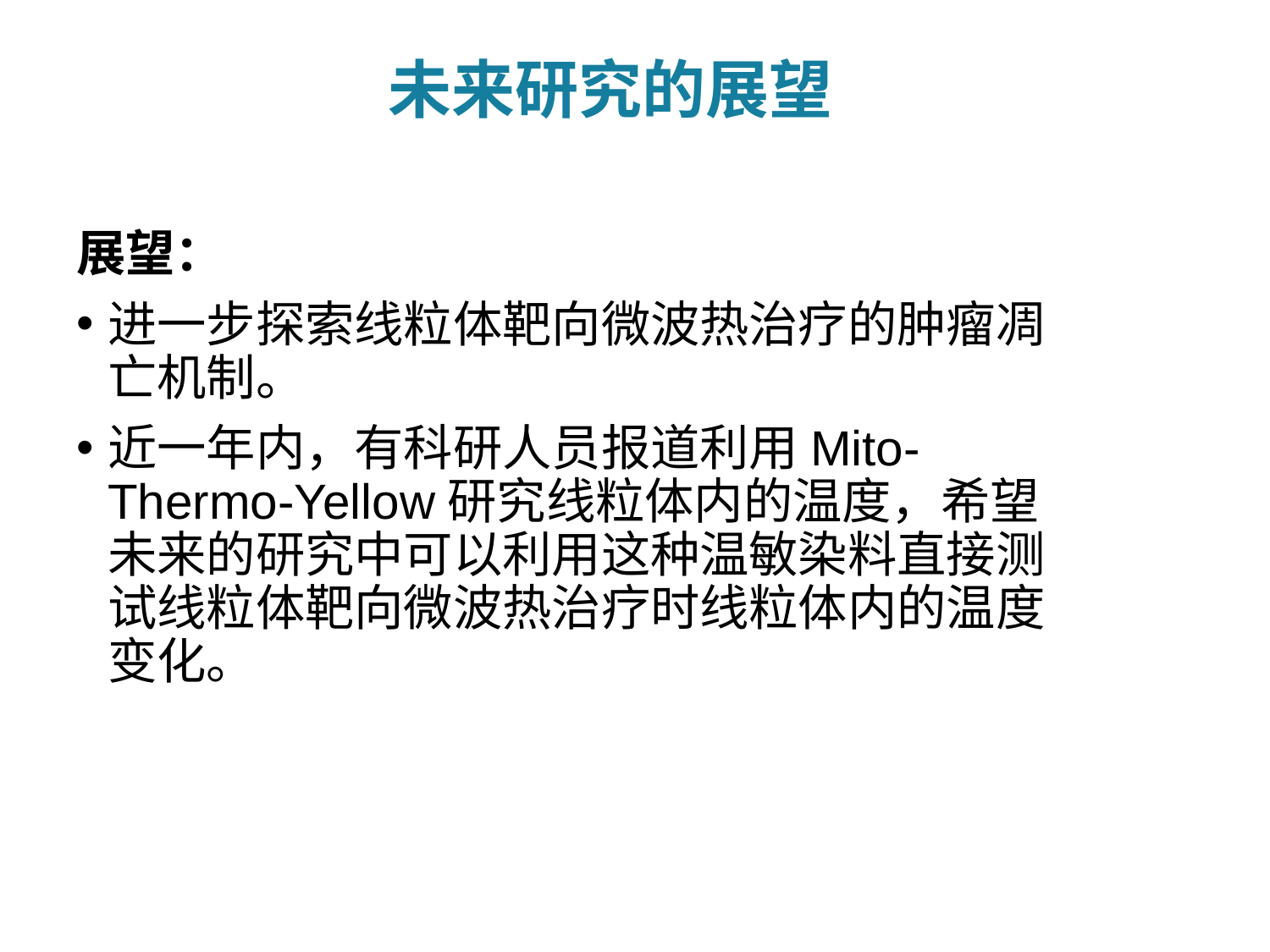

未来研究的展望
展望：
进一步探索线粒体靶向微波热治疗的肿瘤凋亡机制。
近一年内，有科研人员报道利用Mito-Thermo-Yellow研究线粒体内的温度，希望未来的研究中可以利用这种温敏染料直接测试线粒体靶向微波热治疗时线粒体内的温度变化。